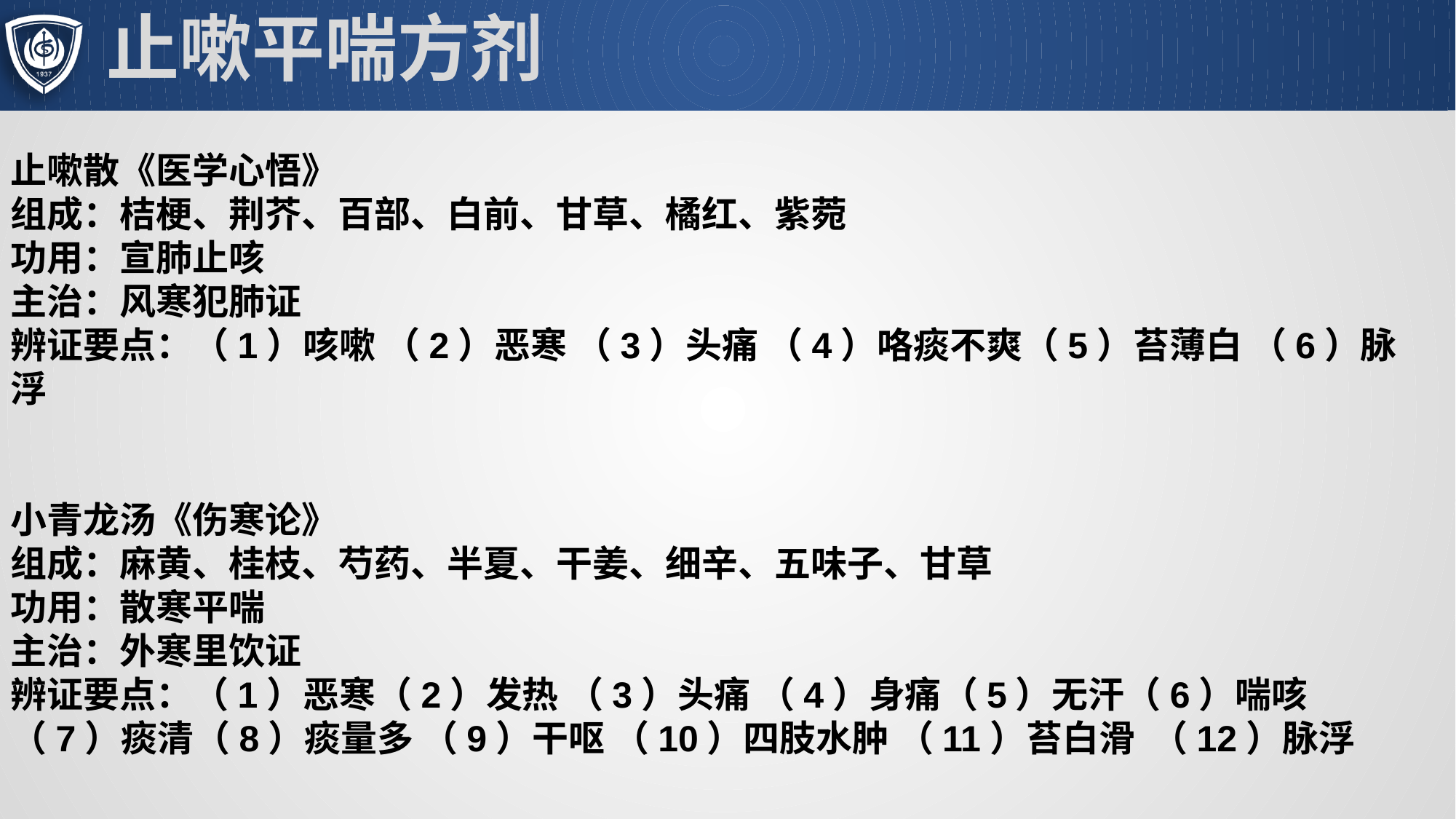

# 止嗽平喘方剂
止嗽散《医学心悟》
组成：桔梗、荆芥、百部、白前、甘草、橘红、紫菀
功用：宣肺止咳
主治：风寒犯肺证
辨证要点：（1）咳嗽 （2）恶寒 （3）头痛 （4）咯痰不爽（5）苔薄白 （6）脉浮

小青龙汤《伤寒论》
组成：麻黄、桂枝、芍药、半夏、干姜、细辛、五味子、甘草
功用：散寒平喘
主治：外寒里饮证
辨证要点：（1）恶寒（2）发热 （3）头痛 （4）身痛（5）无汗（6）喘咳 （7）痰清（8）痰量多 （9）干呕 （10）四肢水肿 （11）苔白滑  （12）脉浮